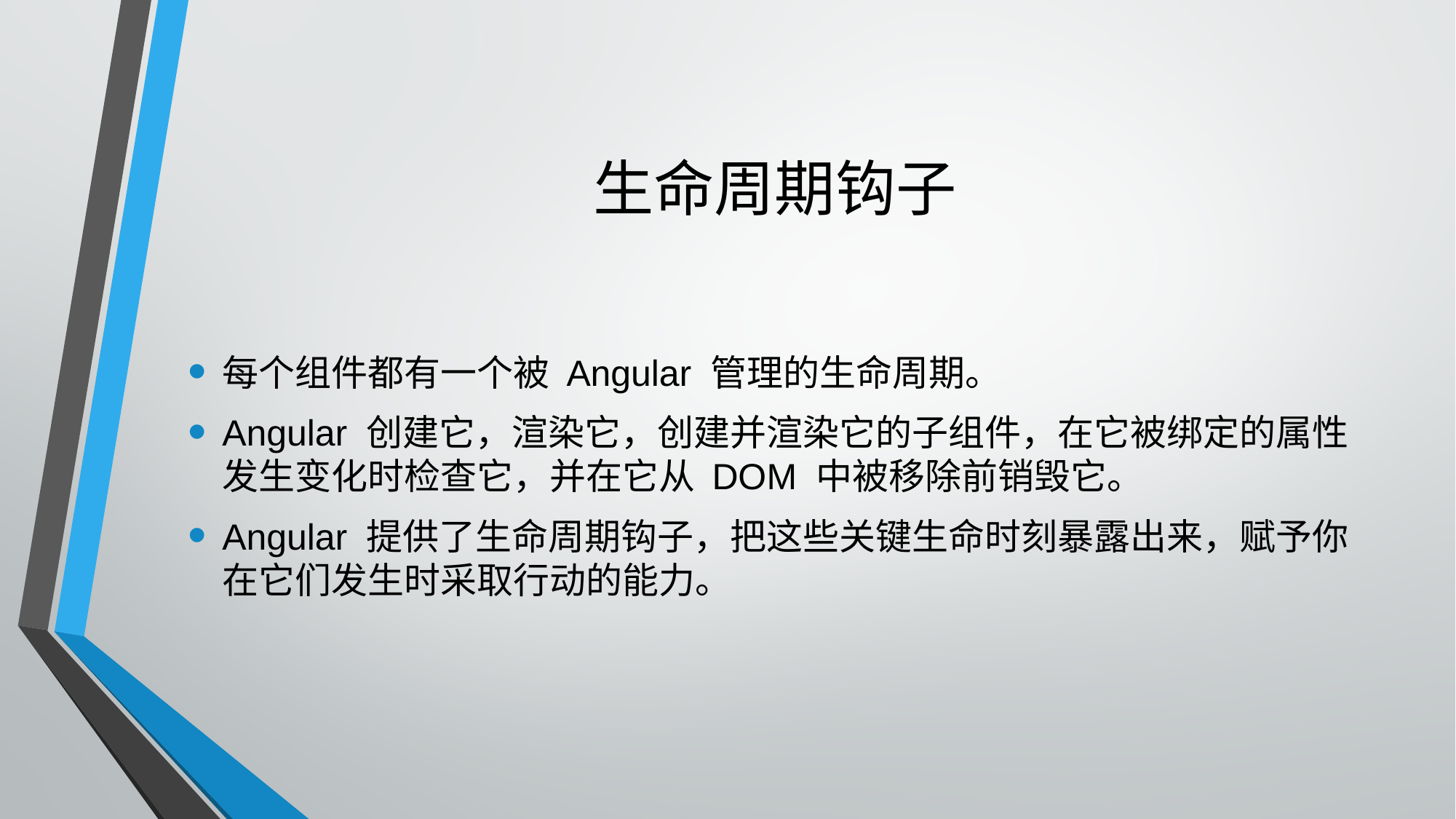

# 生命周期钩子
每个组件都有一个被 Angular 管理的生命周期。
Angular 创建它，渲染它，创建并渲染它的子组件，在它被绑定的属性发生变化时检查它，并在它从 DOM 中被移除前销毁它。
Angular 提供了生命周期钩子，把这些关键生命时刻暴露出来，赋予你在它们发生时采取行动的能力。